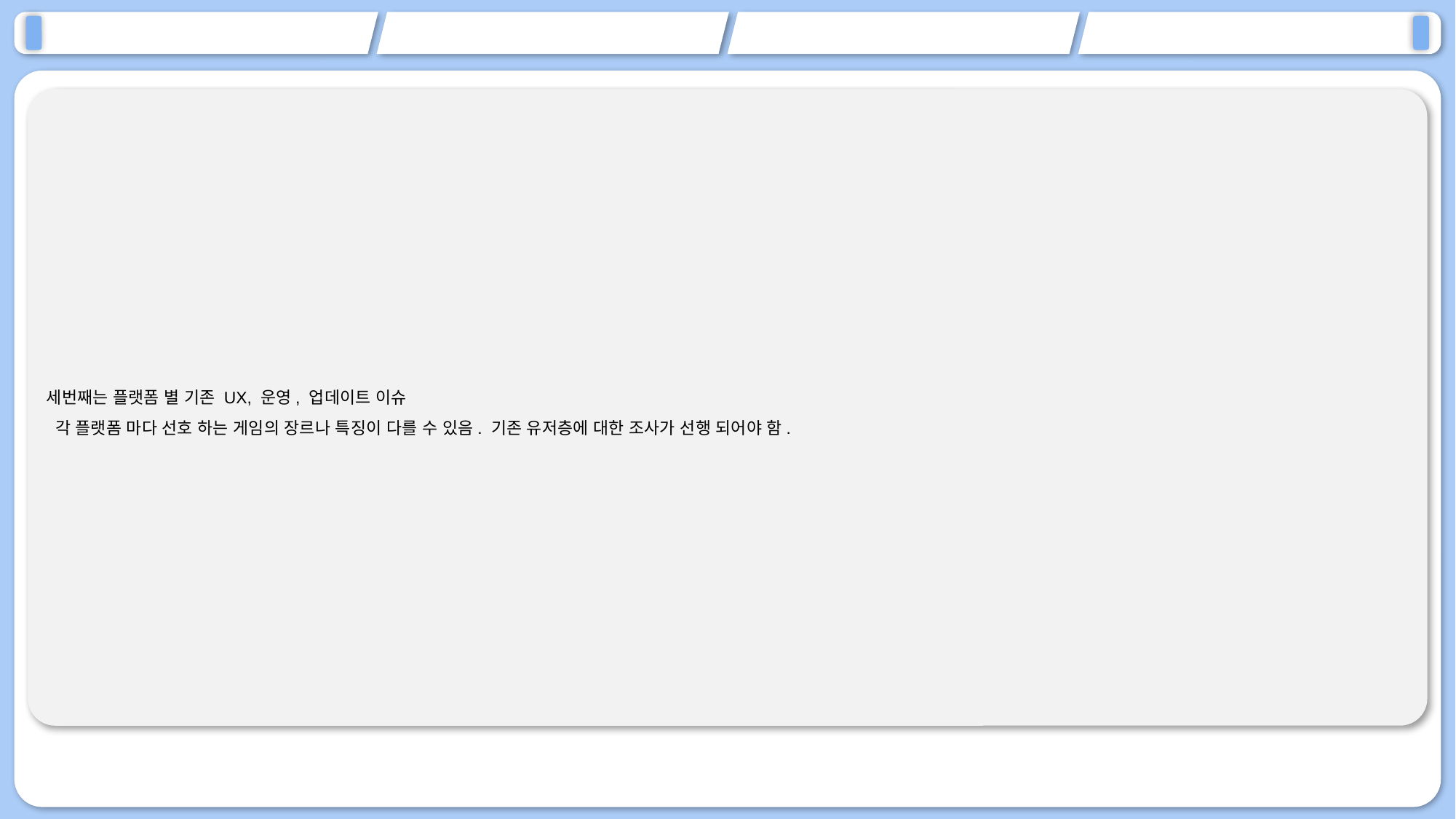

세번째는 플랫폼 별 기존 UX, 운영, 업데이트 이슈
 각 플랫폼 마다 선호 하는 게임의 장르나 특징이 다를 수 있음. 기존 유저층에 대한 조사가 선행 되어야 함.